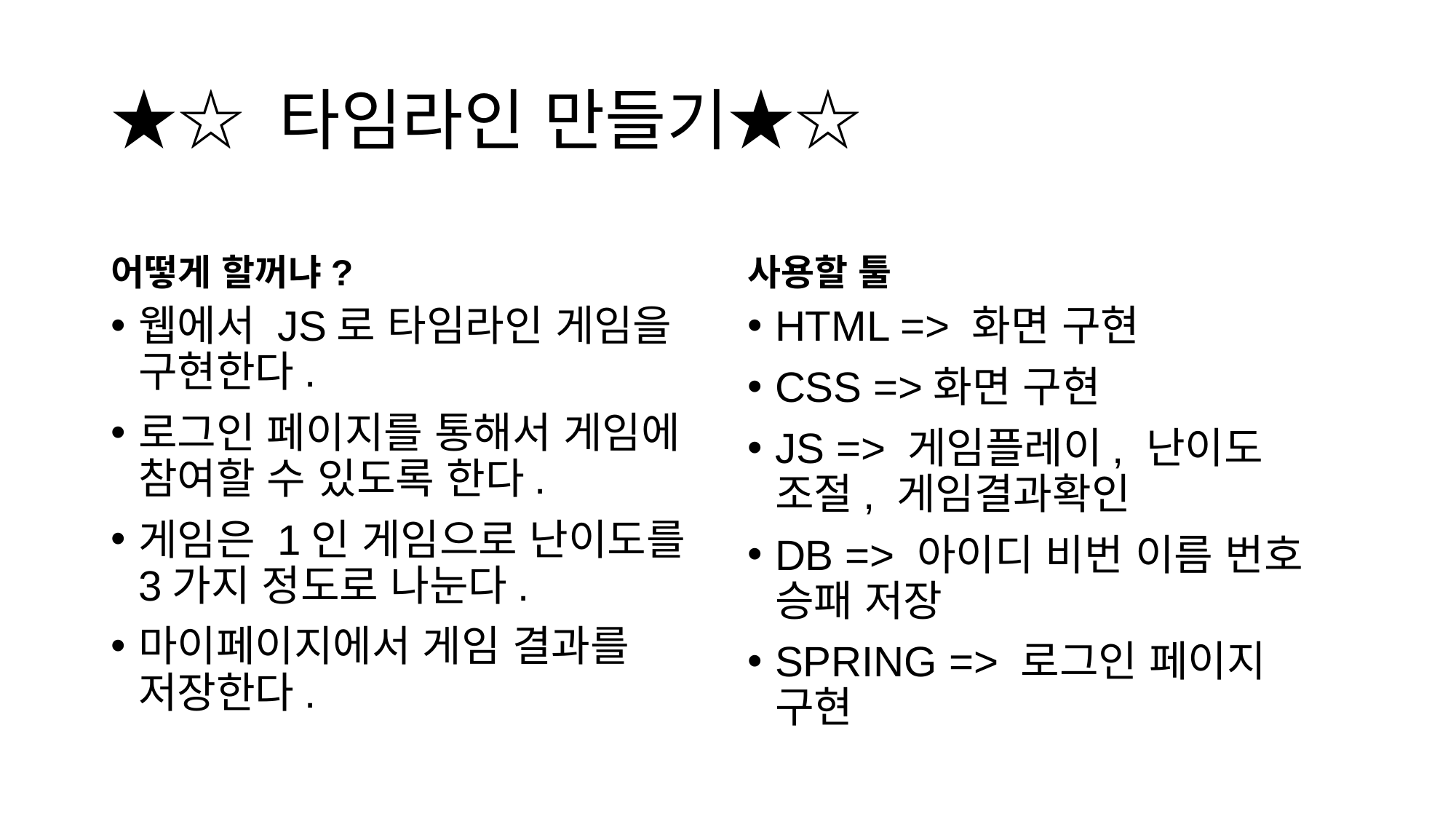

# ★☆ 타임라인 만들기★☆
어떻게 할꺼냐?
사용할 툴
웹에서 JS로 타임라인 게임을 구현한다.
로그인 페이지를 통해서 게임에 참여할 수 있도록 한다.
게임은 1인 게임으로 난이도를 3가지 정도로 나눈다.
마이페이지에서 게임 결과를 저장한다.
HTML => 화면 구현
CSS =>화면 구현
JS => 게임플레이, 난이도 조절, 게임결과확인
DB => 아이디 비번 이름 번호 승패 저장
SPRING => 로그인 페이지 구현